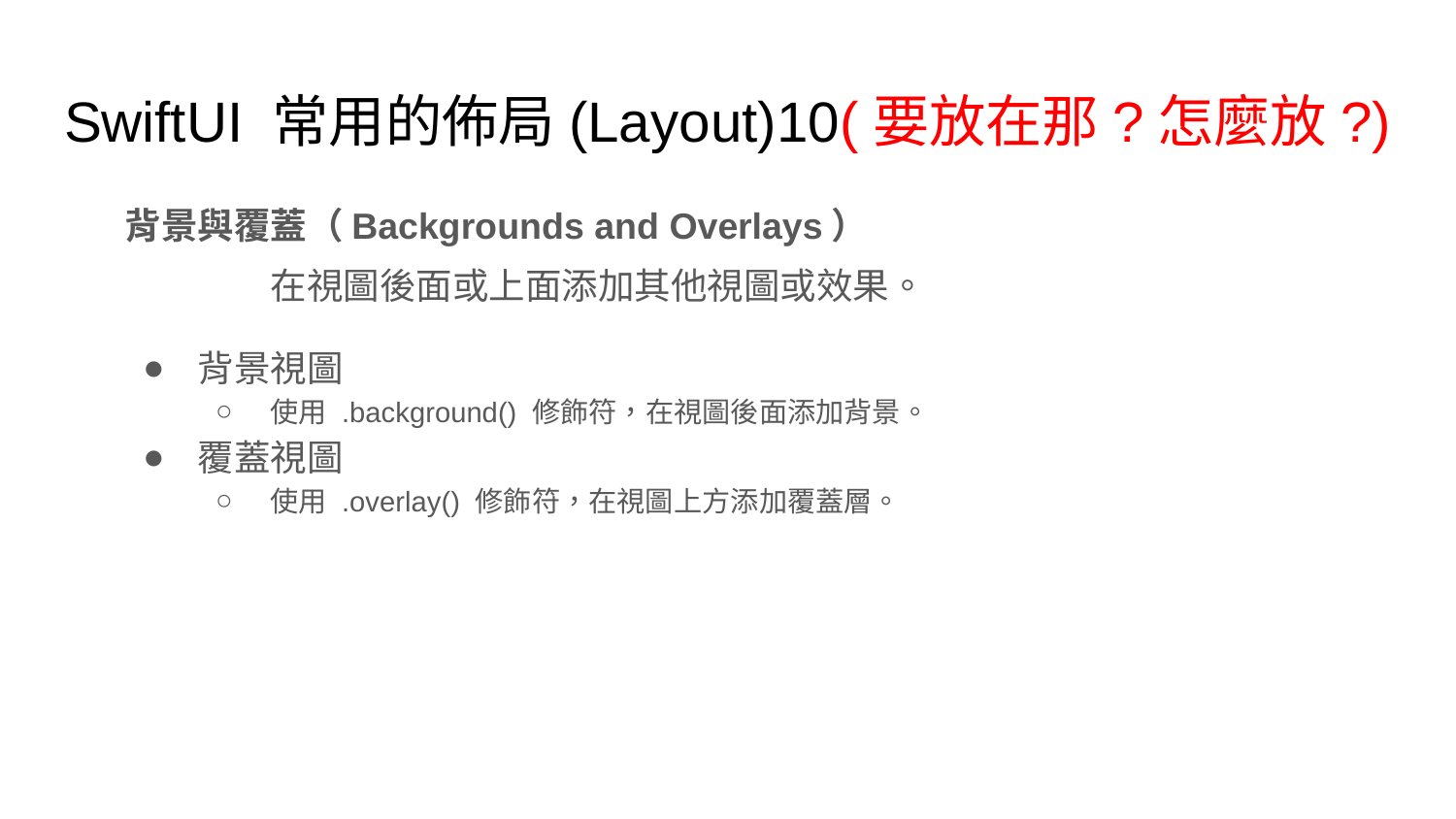

# SwiftUI 常用的佈局(Layout)10(要放在那?怎麼放?)
背景與覆蓋（Backgrounds and Overlays）
	在視圖後面或上面添加其他視圖或效果。
背景視圖
使用 .background() 修飾符，在視圖後面添加背景。
覆蓋視圖
使用 .overlay() 修飾符，在視圖上方添加覆蓋層。